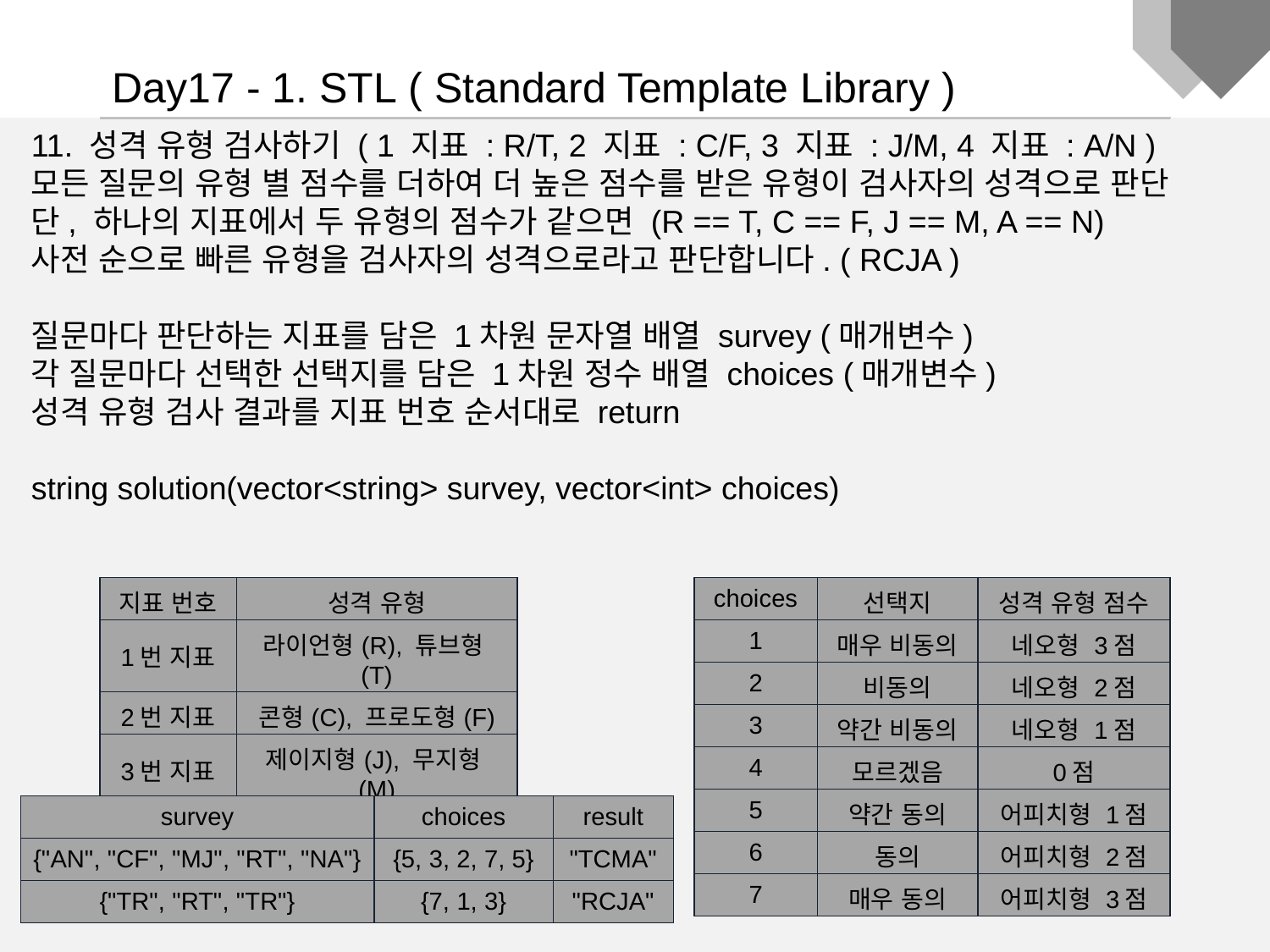

Day17 - 1. STL ( Standard Template Library )
11. 성격 유형 검사하기 ( 1 지표 : R/T, 2 지표 : C/F, 3 지표 : J/M, 4 지표 : A/N )
모든 질문의 유형 별 점수를 더하여 더 높은 점수를 받은 유형이 검사자의 성격으로 판단
단, 하나의 지표에서 두 유형의 점수가 같으면 (R == T, C == F, J == M, A == N)
사전 순으로 빠른 유형을 검사자의 성격으로라고 판단합니다. ( RCJA )

질문마다 판단하는 지표를 담은 1차원 문자열 배열 survey (매개변수)
각 질문마다 선택한 선택지를 담은 1차원 정수 배열 choices (매개변수)
성격 유형 검사 결과를 지표 번호 순서대로 return

string solution(vector<string> survey, vector<int> choices)
| 지표 번호 | 성격 유형 |
| --- | --- |
| 1번 지표 | 라이언형(R), 튜브형(T) |
| 2번 지표 | 콘형(C), 프로도형(F) |
| 3번 지표 | 제이지형(J), 무지형(M) |
| 4번 지표 | 어피치형(A), 네오형(N) |
| choices | 선택지 | 성격 유형 점수 |
| --- | --- | --- |
| 1 | 매우 비동의 | 네오형 3점 |
| 2 | 비동의 | 네오형 2점 |
| 3 | 약간 비동의 | 네오형 1점 |
| 4 | 모르겠음 | 0점 |
| 5 | 약간 동의 | 어피치형 1점 |
| 6 | 동의 | 어피치형 2점 |
| 7 | 매우 동의 | 어피치형 3점 |
| survey | choices | result |
| --- | --- | --- |
| {"AN", "CF", "MJ", "RT", "NA"} | {5, 3, 2, 7, 5} | "TCMA" |
| {"TR", "RT", "TR"} | {7, 1, 3} | "RCJA" |